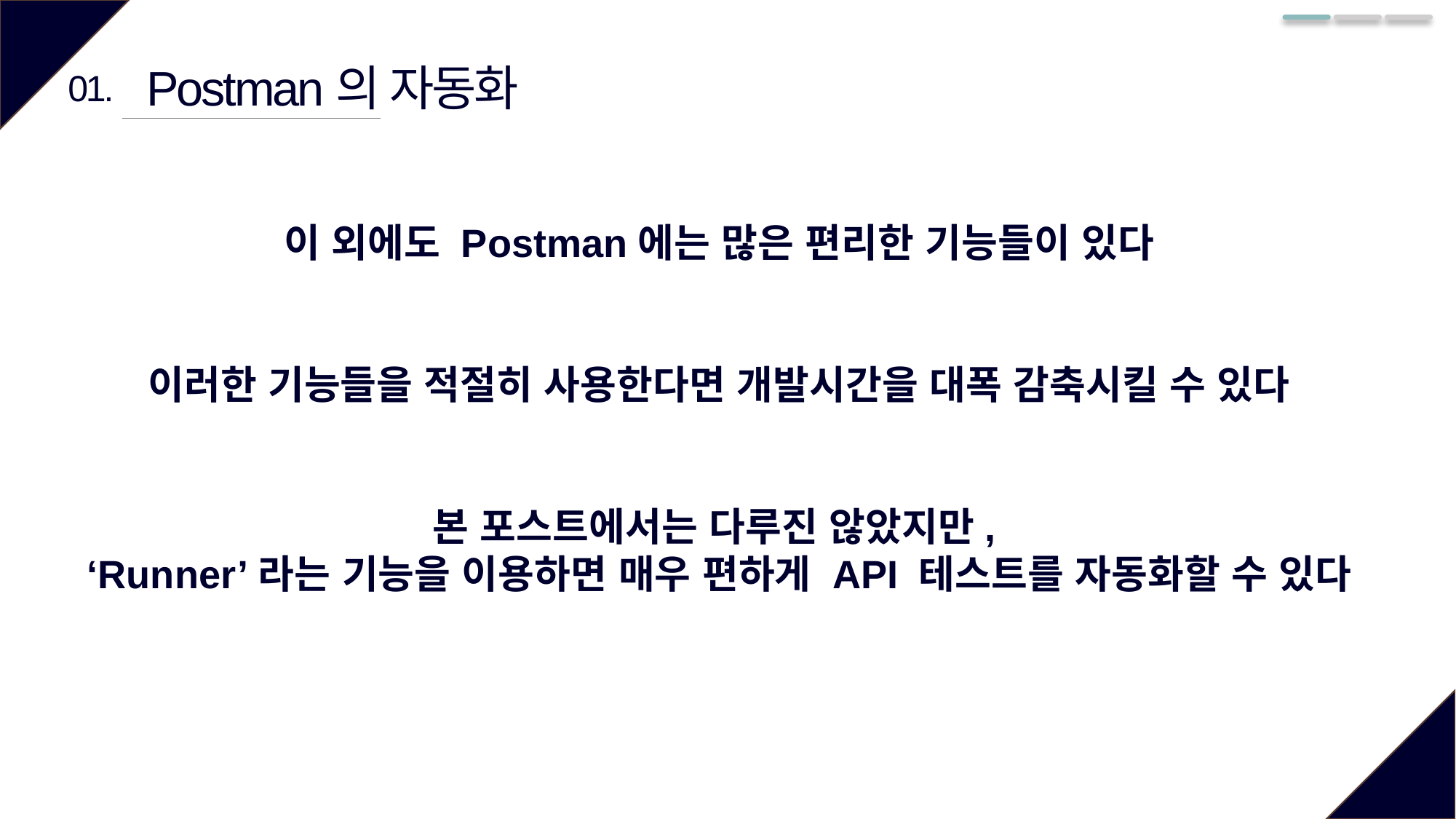

Postman의 자동화
01.
이 외에도 Postman에는 많은 편리한 기능들이 있다

이러한 기능들을 적절히 사용한다면 개발시간을 대폭 감축시킬 수 있다

본 포스트에서는 다루진 않았지만,
‘Runner’라는 기능을 이용하면 매우 편하게 API 테스트를 자동화할 수 있다